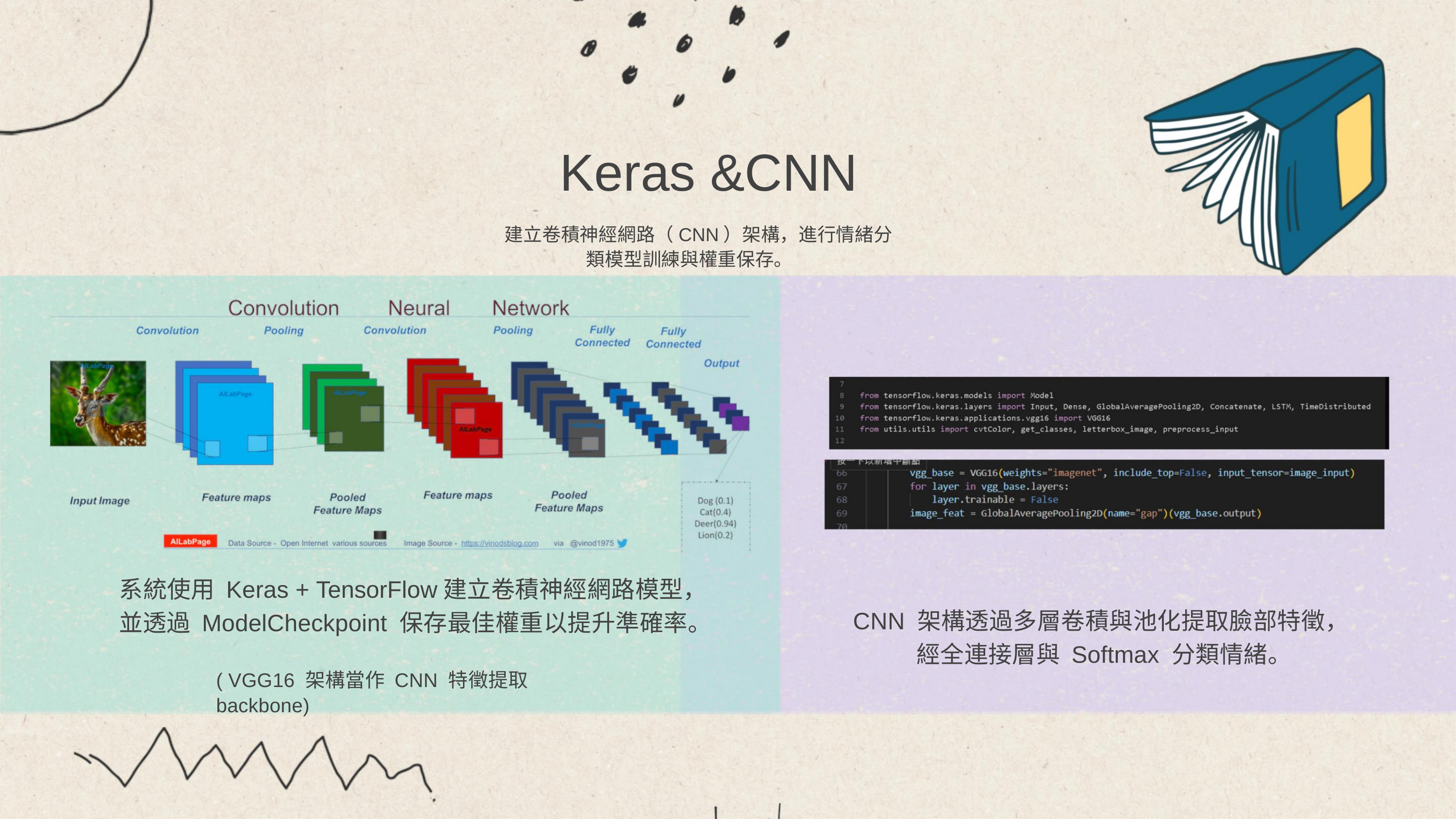

Keras &CNN
建立卷積神經網路（CNN）架構，進行情緒分
類模型訓練與權重保存。
系統使用 Keras + TensorFlow建立卷積神經網路模型，
CNN 架構透過多層卷積與池化提取臉部特徵，
經全連接層與 Softmax 分類情緒。
並透過 ModelCheckpoint 保存最佳權重以提升準確率。
( VGG16 架構當作 CNN 特徵提取 backbone)